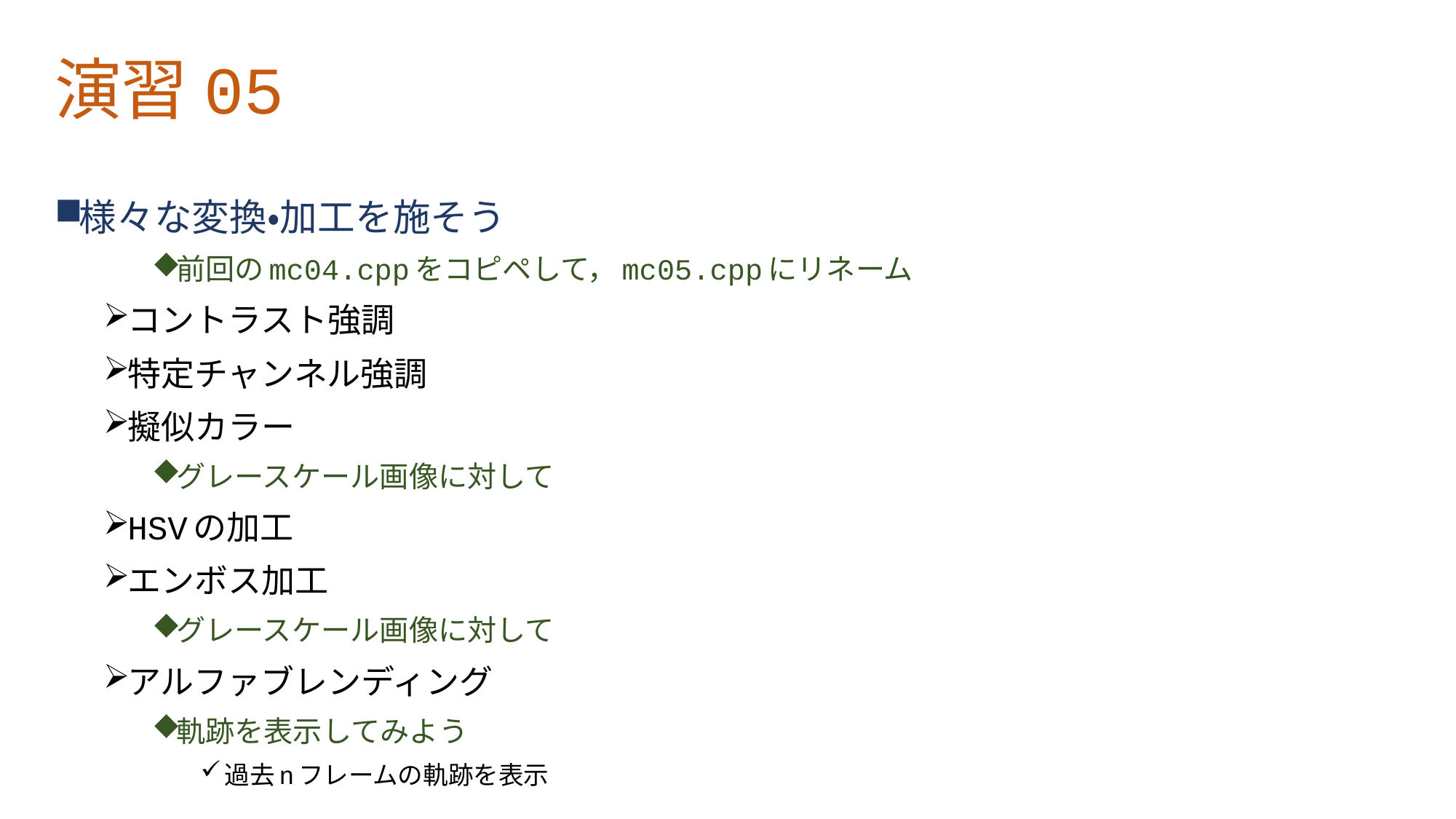

# 演習05
様々な変換・加工を施そう
前回のmc04.cppをコピペして，mc05.cppにリネーム
コントラスト強調
特定チャンネル強調
擬似カラー
グレースケール画像に対して
HSVの加工
エンボス加工
グレースケール画像に対して
アルファブレンディング
軌跡を表示してみよう
過去nフレームの軌跡を表示